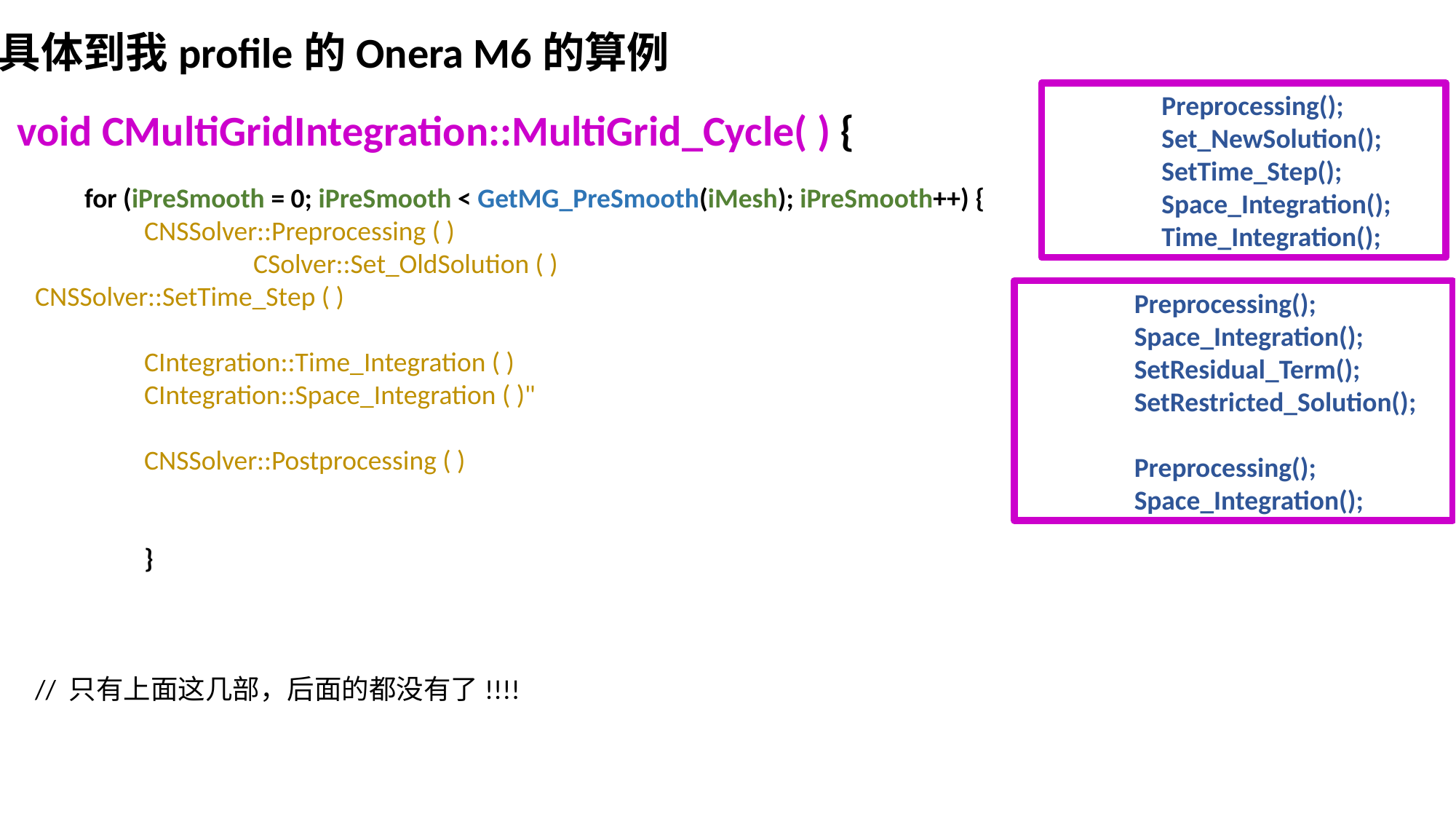

具体到我profile的Onera M6的算例
	Preprocessing();
 	Set_NewSolution();
	SetTime_Step();
 	Space_Integration();
	Time_Integration();
void CMultiGridIntegration::MultiGrid_Cycle( ) {
        for (iPreSmooth = 0; iPreSmooth < GetMG_PreSmooth(iMesh); iPreSmooth++) {
	CNSSolver::Preprocessing ( )
		CSolver::Set_OldSolution ( )
CNSSolver::SetTime_Step ( )

	CIntegration::Time_Integration ( )
	CIntegration::Space_Integration ( )"

	CNSSolver::Postprocessing ( )

	}

// 只有上面这几部，后面的都没有了!!!!

	Preprocessing();
 	Space_Integration();
	SetResidual_Term();
	SetRestricted_Solution();

	Preprocessing();
 	Space_Integration();